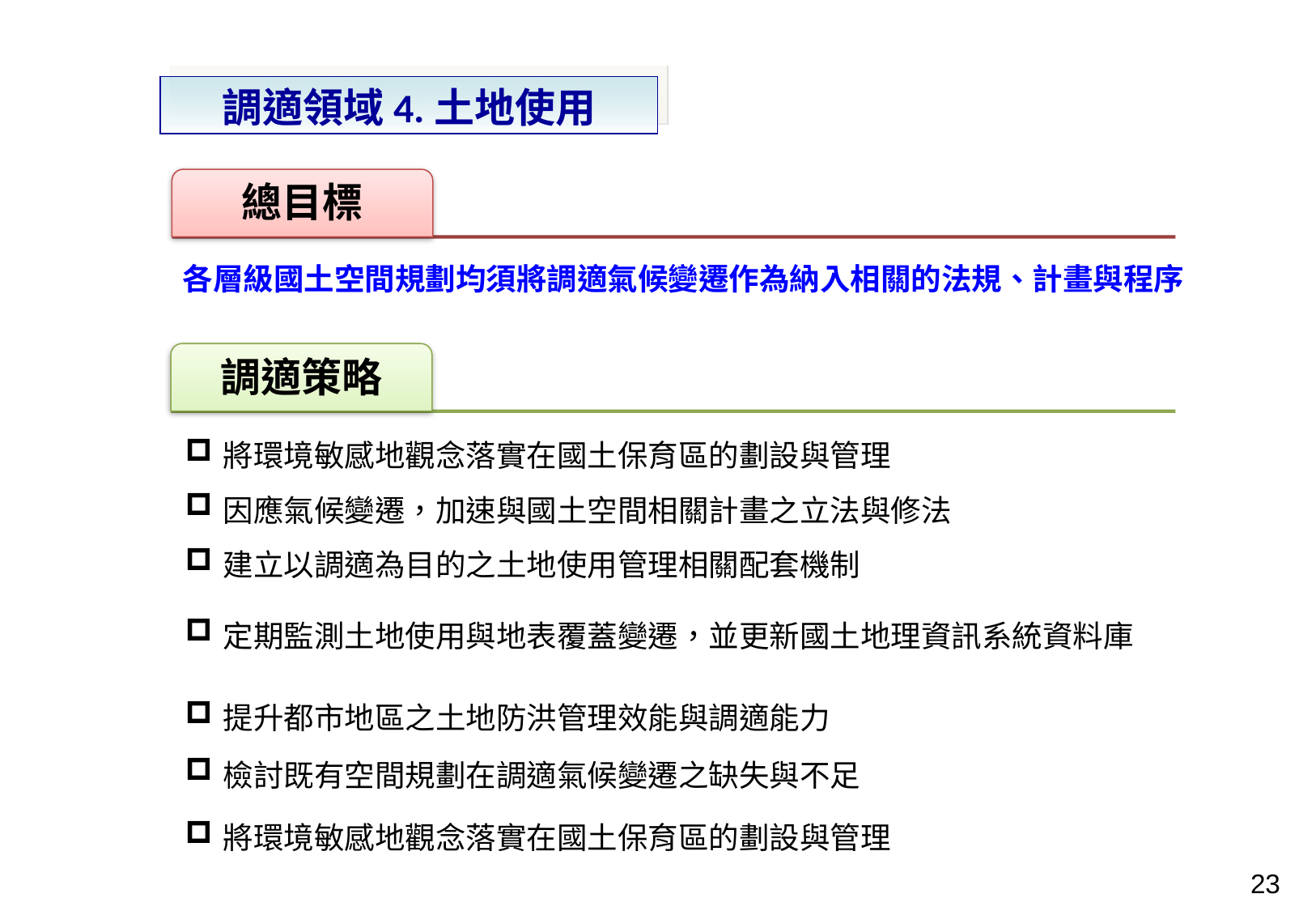

調適領域4.土地使用
總目標
各層級國土空間規劃均須將調適氣候變遷作為納入相關的法規、計畫與程序
調適策略
| 將環境敏感地觀念落實在國土保育區的劃設與管理 |
| --- |
| 因應氣候變遷，加速與國土空間相關計畫之立法與修法 |
| 建立以調適為目的之土地使用管理相關配套機制 |
| 定期監測土地使用與地表覆蓋變遷，並更新國土地理資訊系統資料庫 |
| 提升都市地區之土地防洪管理效能與調適能力 |
| 檢討既有空間規劃在調適氣候變遷之缺失與不足 |
| 將環境敏感地觀念落實在國土保育區的劃設與管理 |